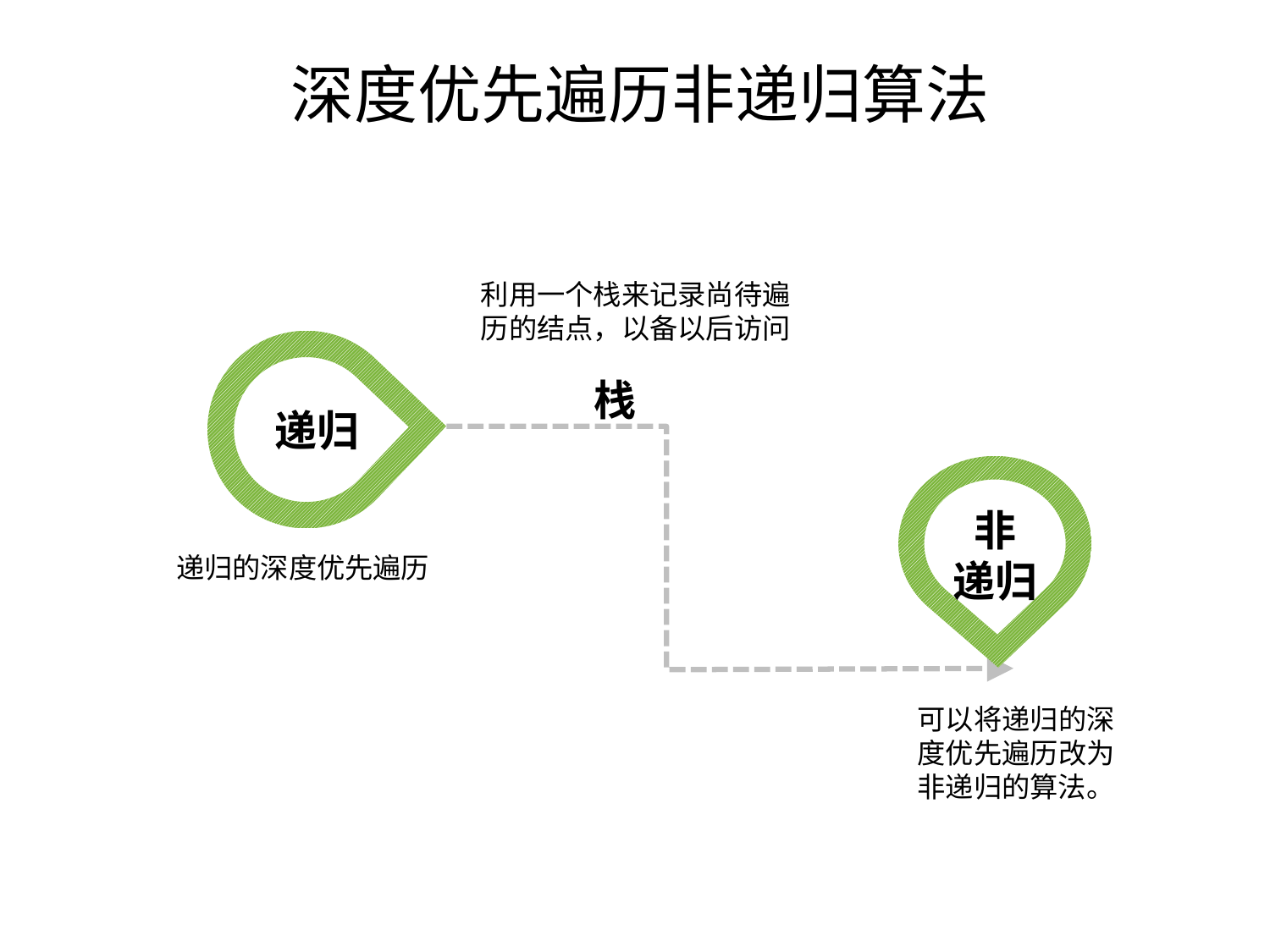

# 深度优先遍历非递归算法
利用一个栈来记录尚待遍历的结点，以备以后访问
递归
栈

非
递归
递归的深度优先遍历
可以将递归的深度优先遍历改为非递归的算法。
129